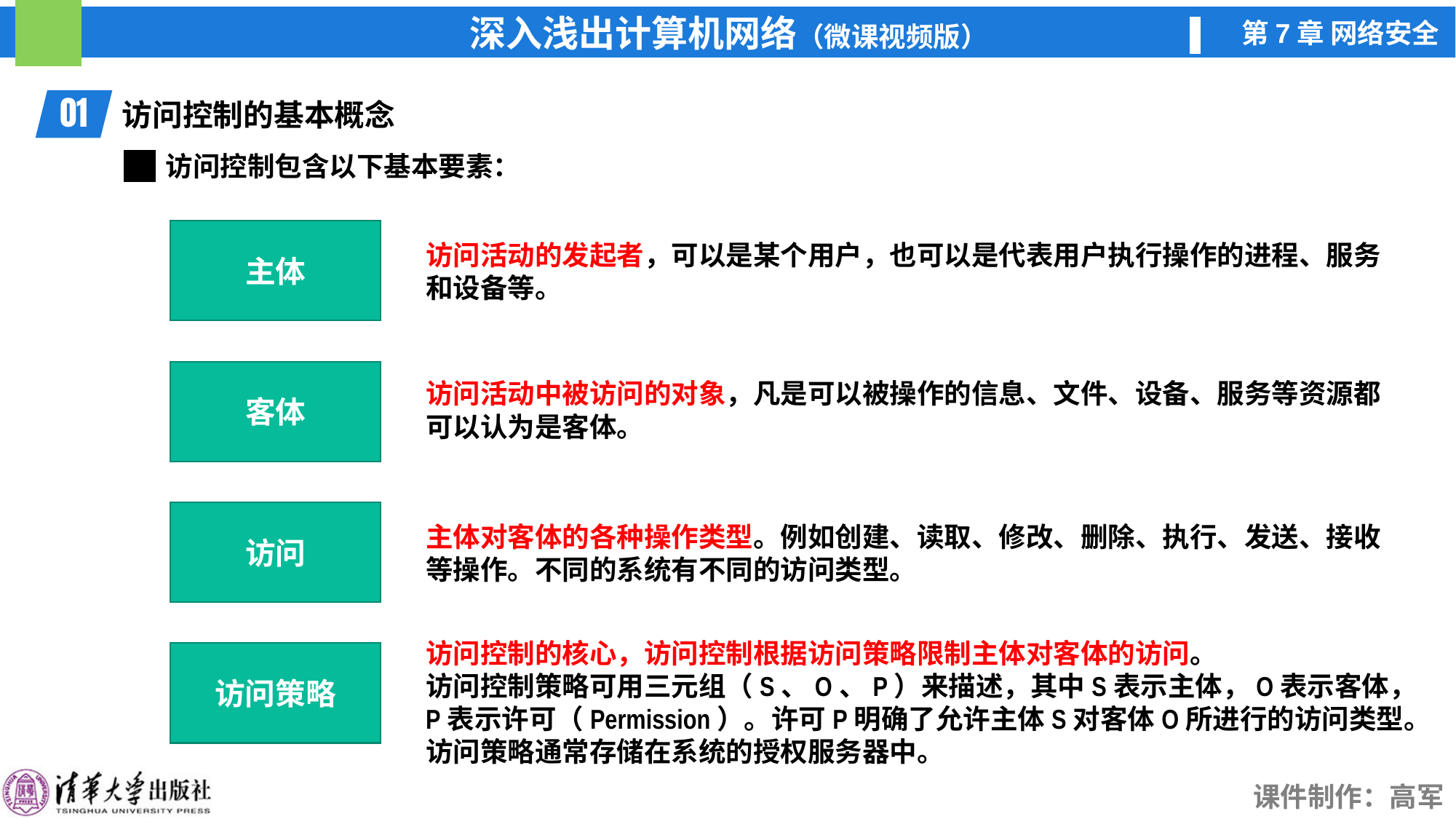

01
访问控制的基本概念
访问控制包含以下基本要素：

访问活动的发起者，可以是某个用户，也可以是代表用户执行操作的进程、服务和设备等。
主体
访问活动中被访问的对象，凡是可以被操作的信息、文件、设备、服务等资源都可以认为是客体。
客体
主体对客体的各种操作类型。例如创建、读取、修改、删除、执行、发送、接收等操作。不同的系统有不同的访问类型。
访问
访问控制的核心，访问控制根据访问策略限制主体对客体的访问。
访问控制策略可用三元组（S、O、P）来描述，其中S表示主体，O表示客体，P表示许可（Permission）。许可P明确了允许主体S对客体O所进行的访问类型。访问策略通常存储在系统的授权服务器中。
访问策略